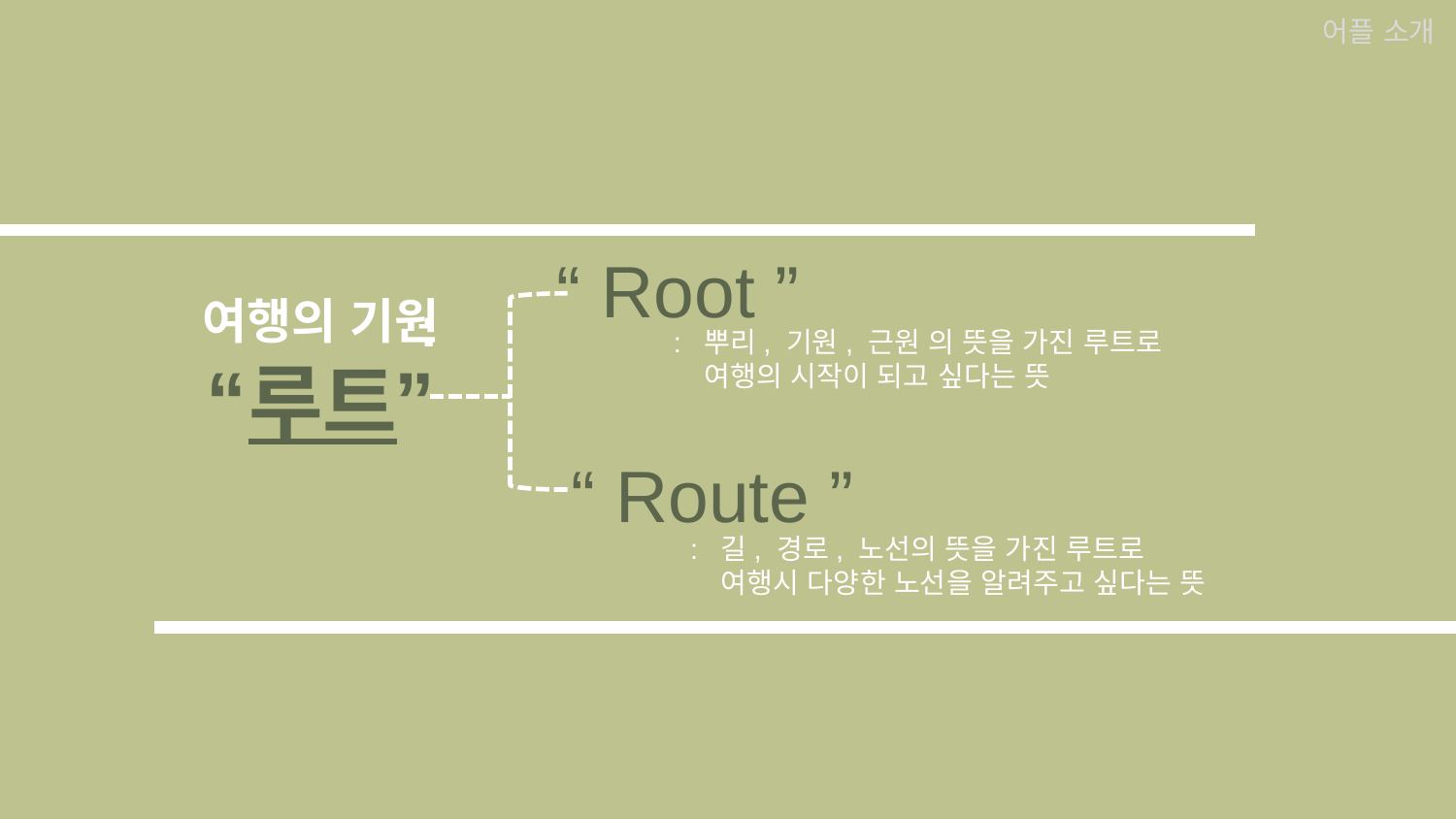

어플 소개
“ Root ”
여행의 기원
:
”
“
루트

:  뿌리, 기원, 근원 의 뜻을 가진 루트로
   여행의 시작이 되고 싶다는 뜻
“ Route ”
:  길, 경로, 노선의 뜻을 가진 루트로
   여행시 다양한 노선을 알려주고 싶다는 뜻